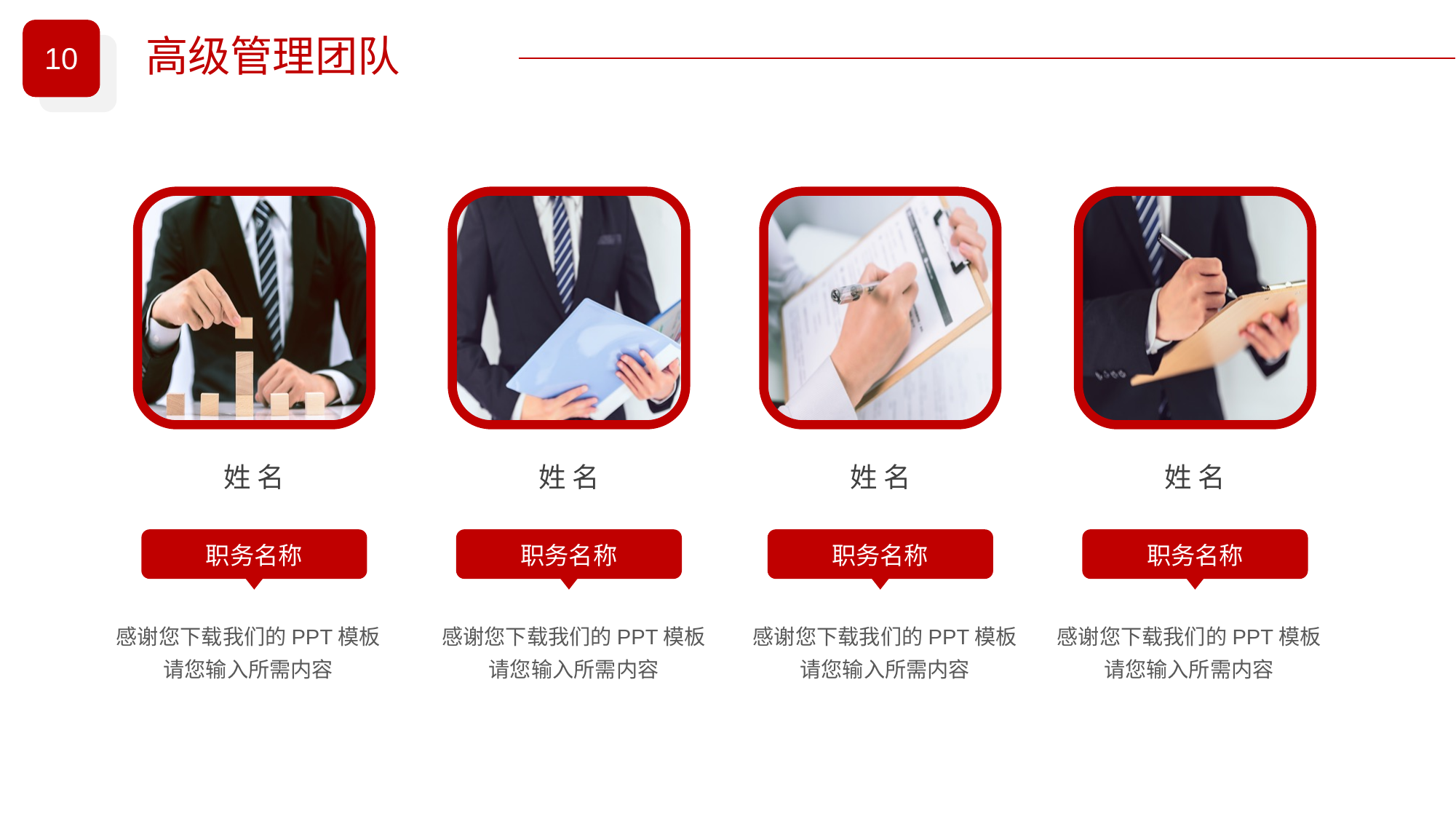

高级管理团队

姓 名
姓 名
姓 名
姓 名

职务名称

职务名称

职务名称

职务名称

感谢您下载我们的PPT模板
请您输入所需内容
感谢您下载我们的PPT模板
请您输入所需内容
感谢您下载我们的PPT模板
请您输入所需内容
感谢您下载我们的PPT模板
请您输入所需内容